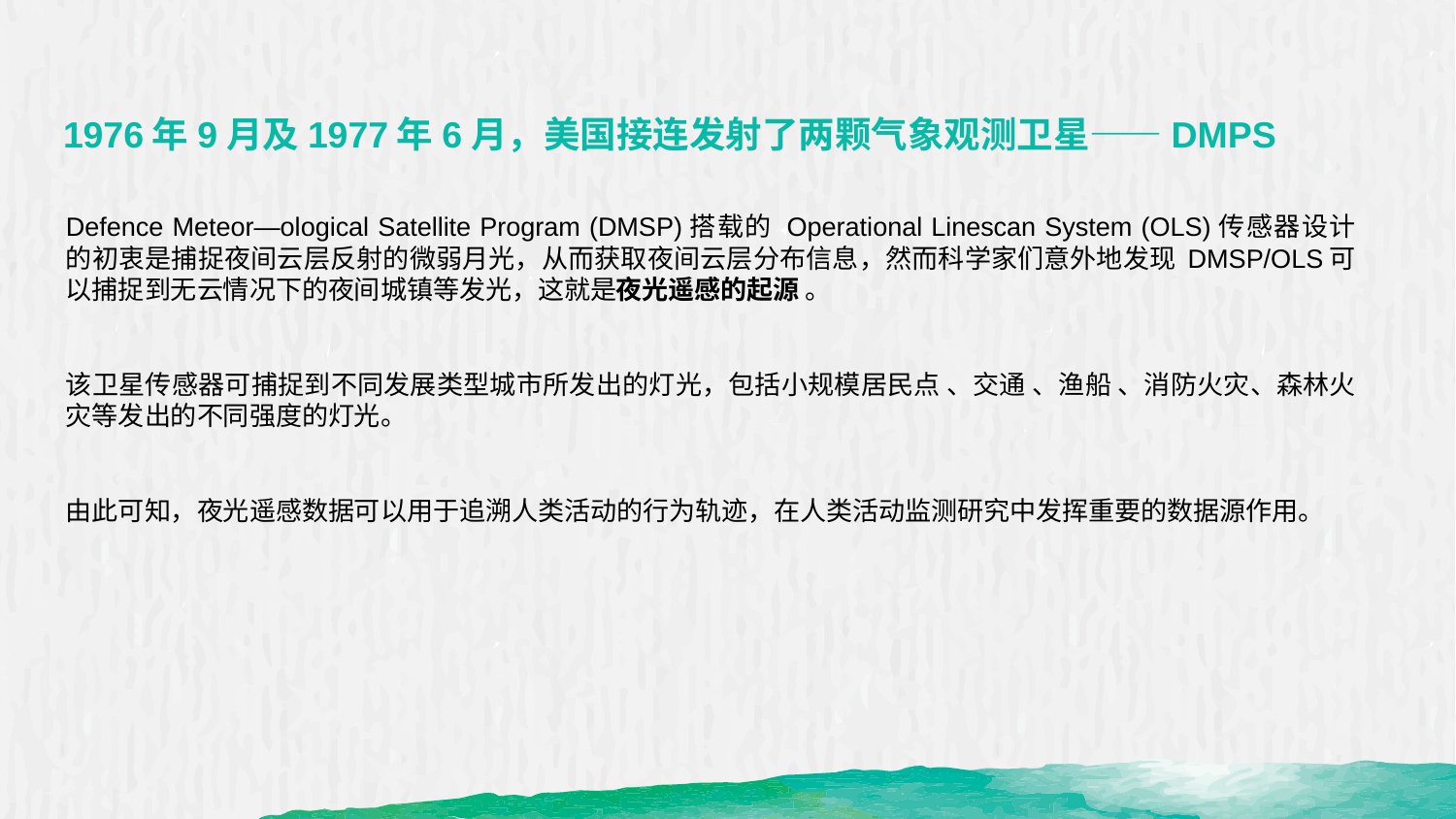

1976年9月及1977年6月，美国接连发射了两颗气象观测卫星——DMPS
Defence Meteor—ological Satellite Program (DMSP)搭载的 Operational Linescan System (OLS)传感器设计的初衷是捕捉夜间云层反射的微弱月光，从而获取夜间云层分布信息，然而科学家们意外地发现 DMSP/OLS可以捕捉到无云情况下的夜间城镇等发光，这就是夜光遥感的起源 。

该卫星传感器可捕捉到不同发展类型城市所发出的灯光，包括小规模居民点 、交通 、渔船 、消防火灾、森林火灾等发出的不同强度的灯光。

由此可知，夜光遥感数据可以用于追溯人类活动的行为轨迹，在人类活动监测研究中发挥重要的数据源作用。